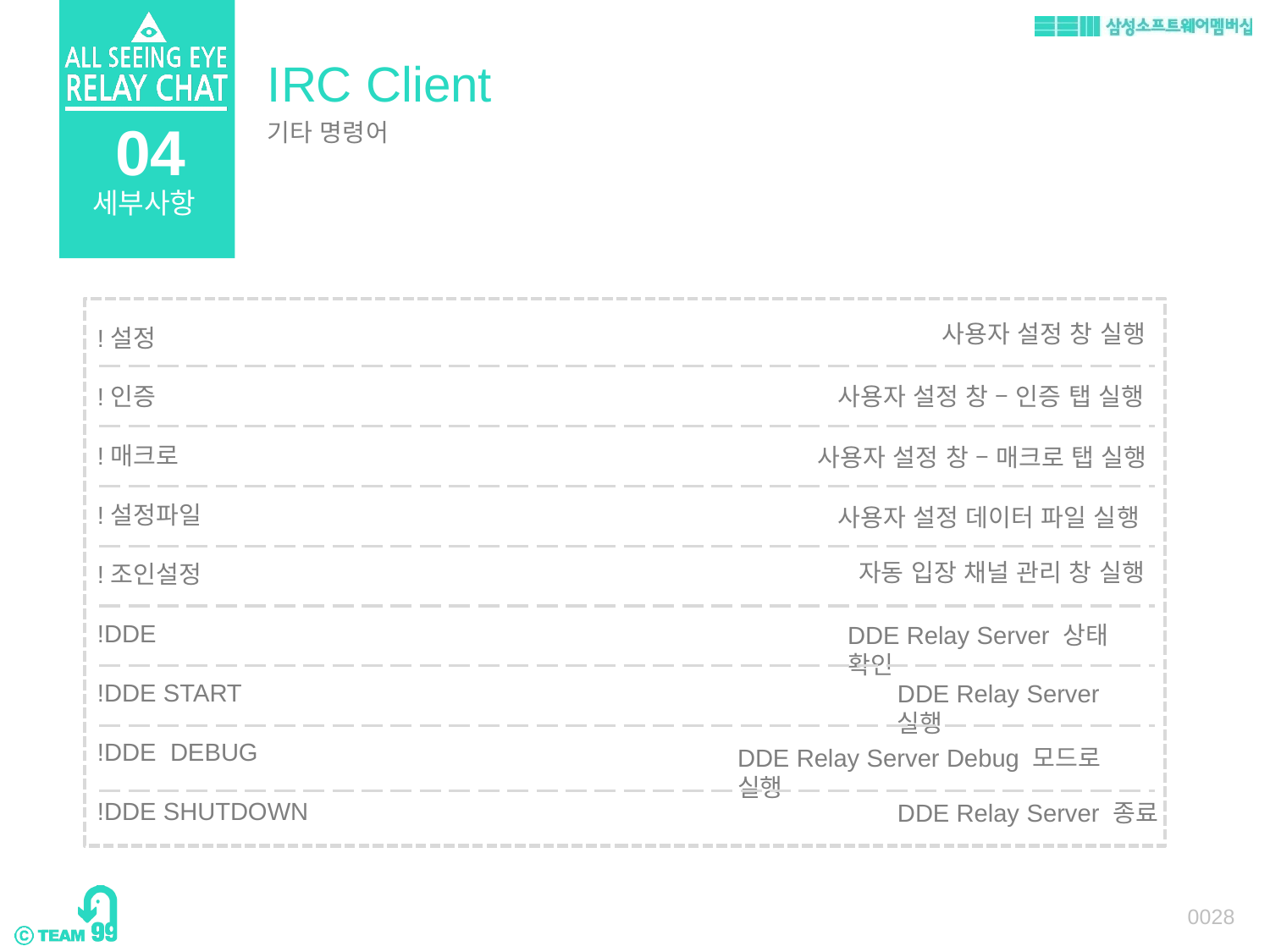

IRC Client
04
기타 명령어
세부사항

사용자 설정 창 실행
!설정

!인증

!매크로

!설정파일

!조인설정

!DDE

!DDE START

!DDE  DEBUG

!DDE SHUTDOWN

사용자 설정 창 – 인증 탭 실행
사용자 설정 창 – 매크로 탭 실행
사용자 설정 데이터 파일 실행
자동 입장 채널 관리 창 실행
DDE Relay Server 상태 확인
DDE Relay Server 실행
DDE Relay Server Debug 모드로 실행
DDE Relay Server 종료
0028